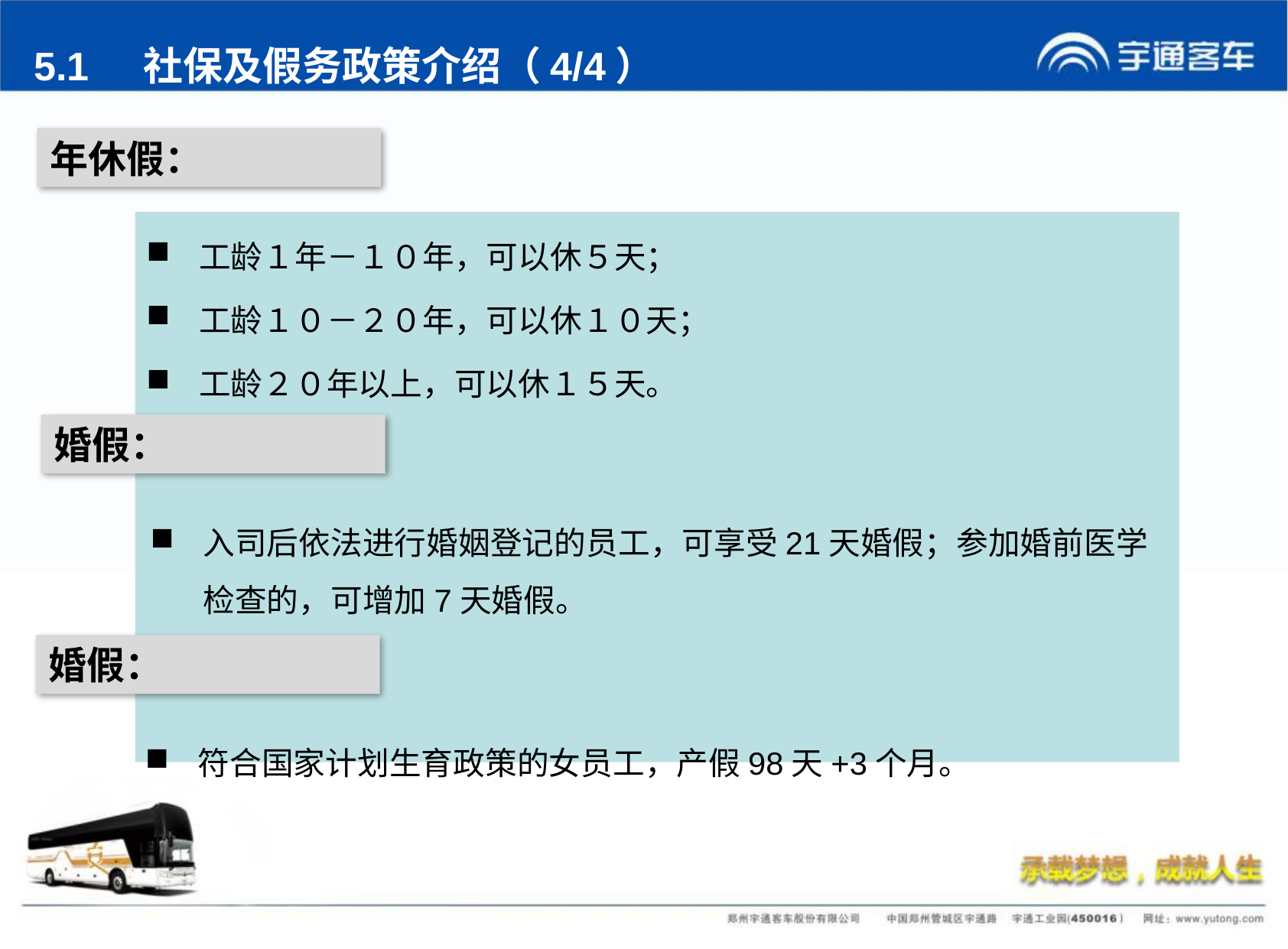

5.1    社保及假务政策介绍（4/4）
年休假：
工龄１年－１０年，可以休５天；
工龄１０－２０年，可以休１０天；
工龄２０年以上，可以休１５天。
婚假：
入司后依法进行婚姻登记的员工，可享受21天婚假；参加婚前医学检查的，可增加7天婚假。
婚假：
符合国家计划生育政策的女员工，产假98天+3个月。